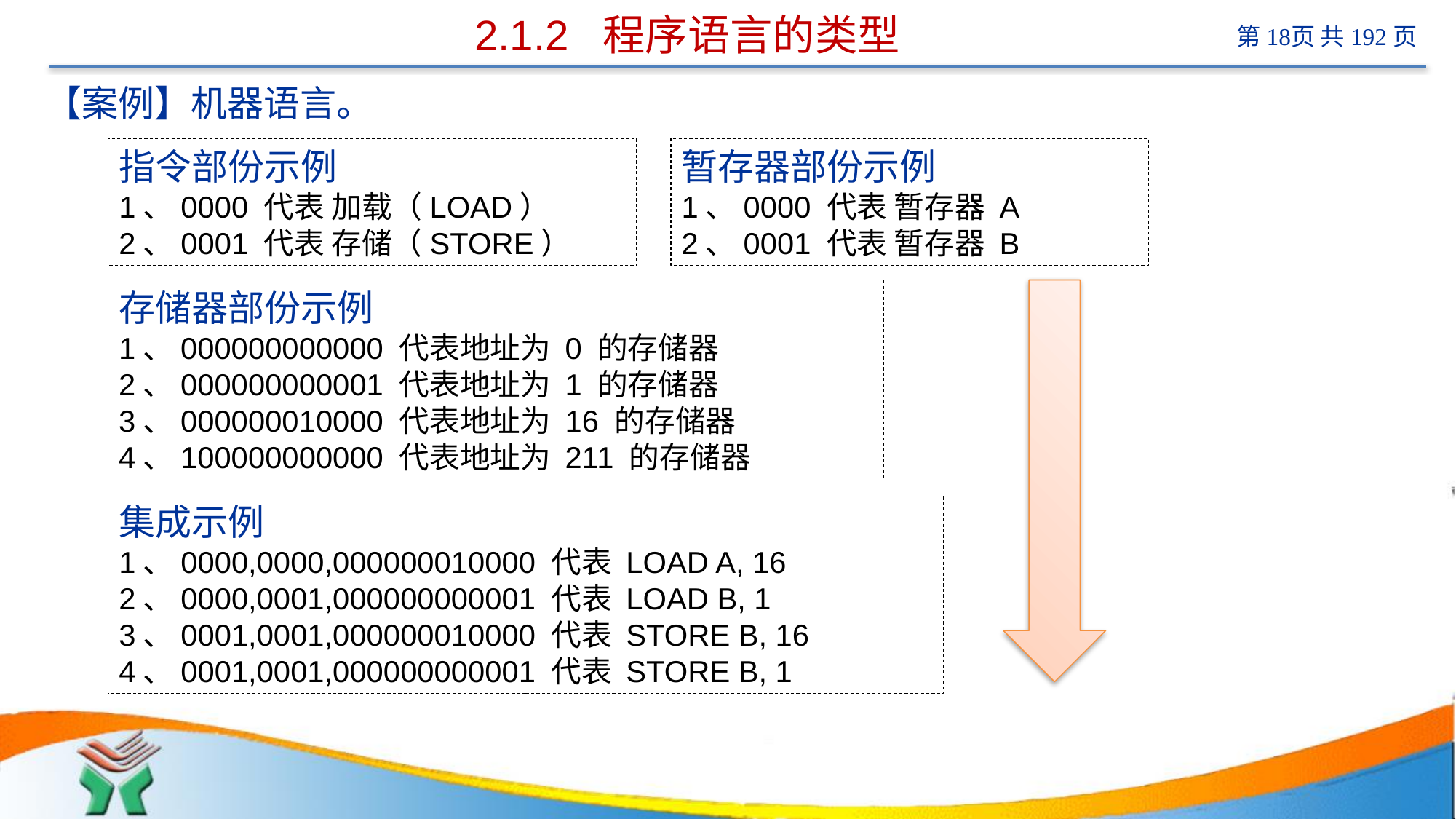

# 2.1.2  程序语言的类型
【案例】机器语言。
指令部份示例
1、0000 代表 加载（LOAD）
2、0001 代表 存储（STORE）
暂存器部份示例
1、0000 代表 暂存器 A
2、0001 代表 暂存器 B
存储器部份示例
1、000000000000 代表地址为 0 的存储器
2、000000000001 代表地址为 1 的存储器
3、000000010000 代表地址为 16 的存储器
4、100000000000 代表地址为 211 的存储器

集成示例
1、0000,0000,000000010000 代表 LOAD A, 16
2、0000,0001,000000000001 代表 LOAD B, 1
3、0001,0001,000000010000 代表 STORE B, 16
4、0001,0001,000000000001 代表 STORE B, 1